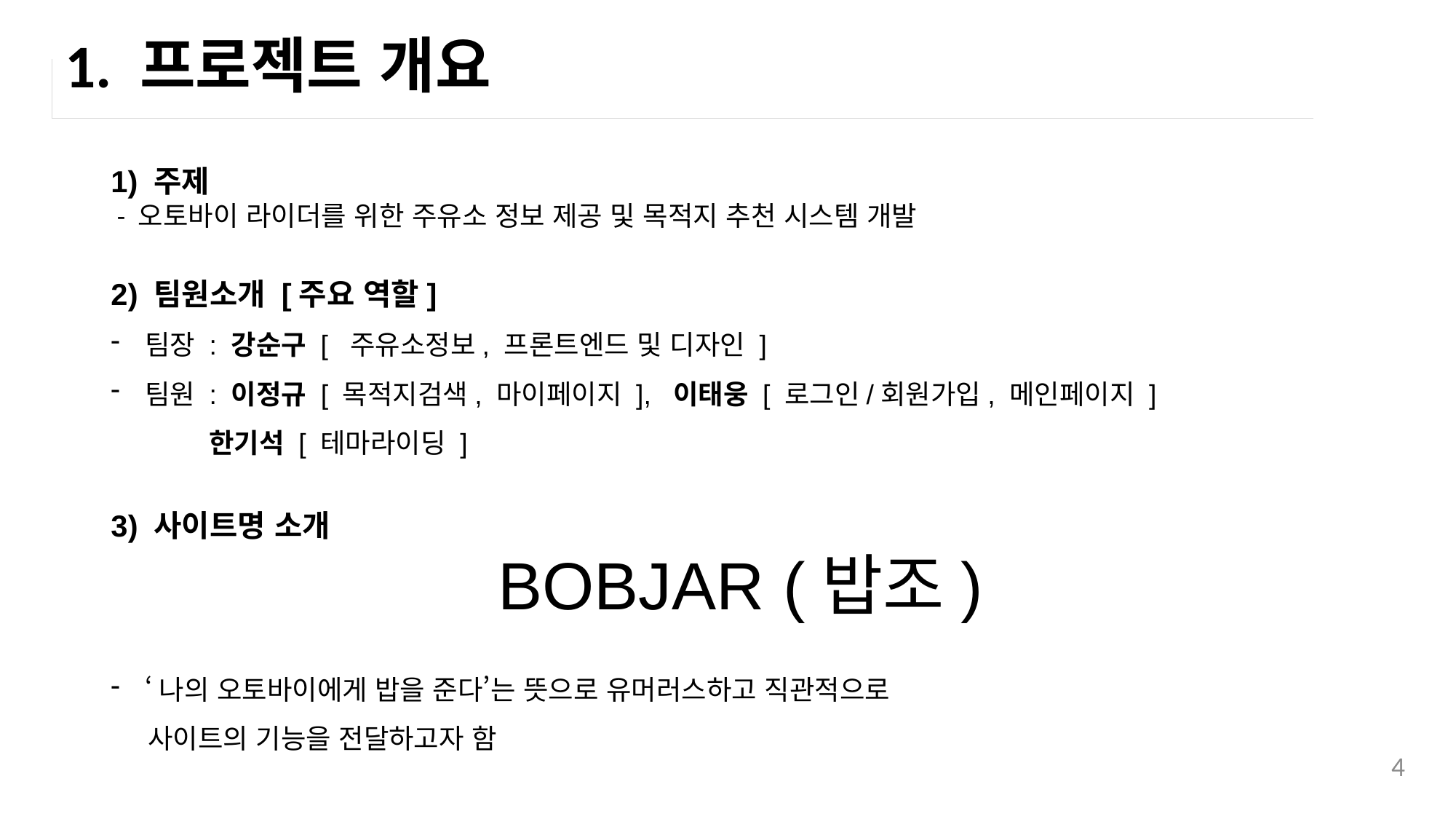

# 1. 프로젝트 개요
1) 주제
 - 오토바이 라이더를 위한 주유소 정보 제공 및 목적지 추천 시스템 개발

2) 팀원소개 [주요 역할]
팀장 : 강순구 [  주유소정보, 프론트엔드 및 디자인 ]
팀원 : 이정규 [ 목적지검색, 마이페이지 ],  이태웅 [ 로그인/회원가입, 메인페이지 ]
            한기석 [ 테마라이딩 ]

3) 사이트명 소개
BOBJAR (밥조)

‘나의 오토바이에게 밥을 준다’는 뜻으로 유머러스하고 직관적으로
    사이트의 기능을 전달하고자 함

4